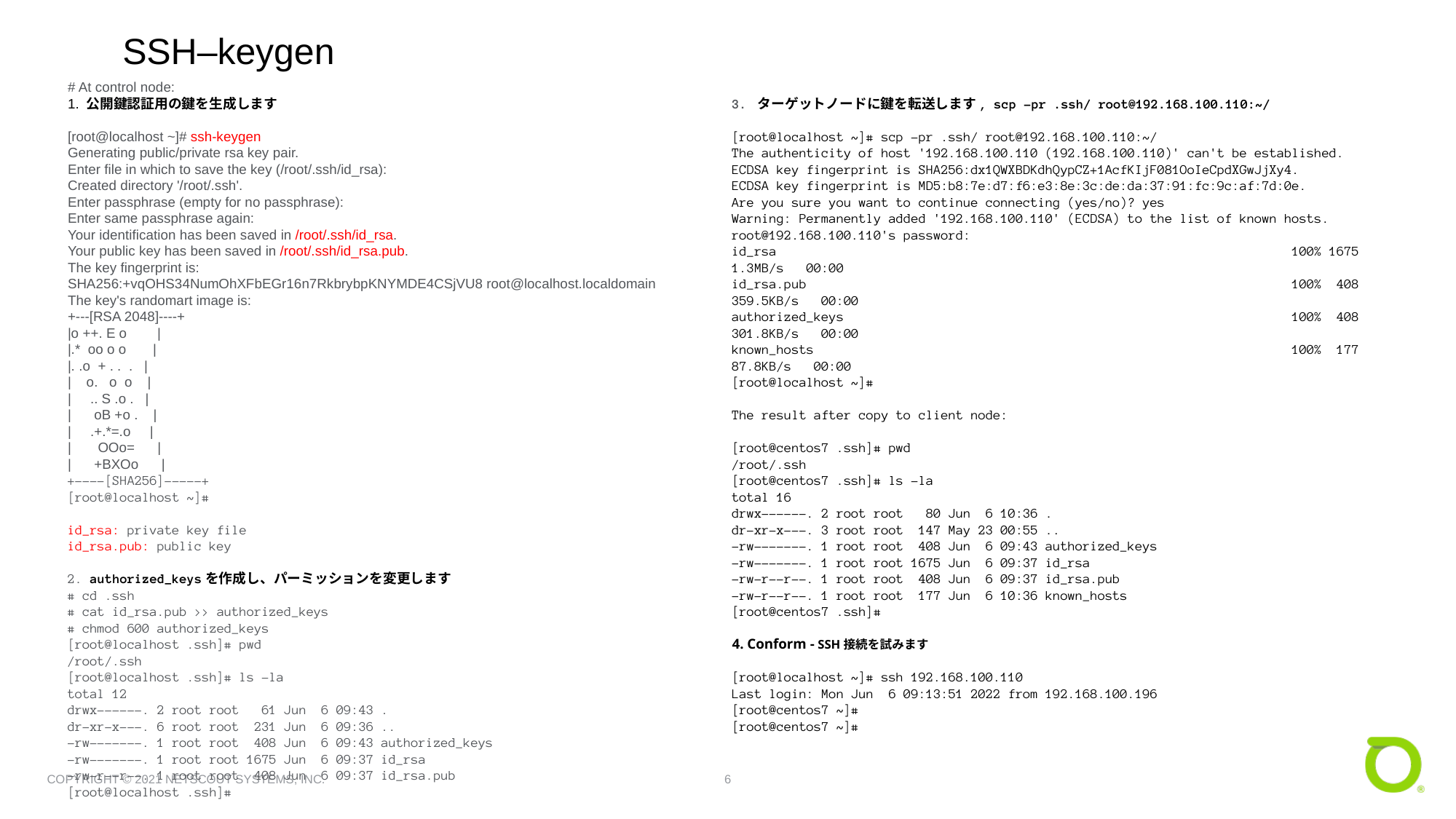

SSH–keygen
# At control node:
1. 公開鍵認証用の鍵を生成します

[root@localhost ~]# ssh-keygen
Generating public/private rsa key pair.
Enter file in which to save the key (/root/.ssh/id_rsa):
Created directory '/root/.ssh'.
Enter passphrase (empty for no passphrase):
Enter same passphrase again:
Your identification has been saved in /root/.ssh/id_rsa.
Your public key has been saved in /root/.ssh/id_rsa.pub.
The key fingerprint is:
SHA256:+vqOHS34NumOhXFbEGr16n7RkbrybpKNYMDE4CSjVU8 root@localhost.localdomain
The key's randomart image is:
+---[RSA 2048]----+
|o ++. E o        |
|.*  oo o o       |
|. .o  + . .  .   |
|    o.   o  o    |
|     .. S .o .   |
|      oB +o .    |
|     .+.*=.o     |
|       OOo=      |
|      +BXOo      |
+----[SHA256]-----+
[root@localhost ~]#

id_rsa: private key file
id_rsa.pub: public key

2. authorized_keysを作成し、パーミッションを変更します
# cd .ssh
# cat id_rsa.pub >> authorized_keys
# chmod 600 authorized_keys
[root@localhost .ssh]# pwd
/root/.ssh
[root@localhost .ssh]# ls -la
total 12
drwx------. 2 root root   61 Jun  6 09:43 .
dr-xr-x---. 6 root root  231 Jun  6 09:36 ..
-rw-------. 1 root root  408 Jun  6 09:43 authorized_keys
-rw-------. 1 root root 1675 Jun  6 09:37 id_rsa
-rw-r--r--. 1 root root  408 Jun  6 09:37 id_rsa.pub
[root@localhost .ssh]#

3. ターゲットノードに鍵を転送します, scp -pr .ssh/ root@192.168.100.110:~/

[root@localhost ~]# scp -pr .ssh/ root@192.168.100.110:~/
The authenticity of host '192.168.100.110 (192.168.100.110)' can't be established.
ECDSA key fingerprint is SHA256:dx1QWXBDKdhQypCZ+1AcfKIjF081OoIeCpdXGwJjXy4.
ECDSA key fingerprint is MD5:b8:7e:d7:f6:e3:8e:3c:de:da:37:91:fc:9c:af:7d:0e.
Are you sure you want to continue connecting (yes/no)? yes
Warning: Permanently added '192.168.100.110' (ECDSA) to the list of known hosts.
root@192.168.100.110's password:
id_rsa                                                                     100% 1675     1.3MB/s   00:00
id_rsa.pub                                                                 100%  408   359.5KB/s   00:00
authorized_keys                                                            100%  408   301.8KB/s   00:00
known_hosts                                                                100%  177    87.8KB/s   00:00
[root@localhost ~]#

The result after copy to client node:

[root@centos7 .ssh]# pwd
/root/.ssh
[root@centos7 .ssh]# ls -la
total 16
drwx------. 2 root root   80 Jun  6 10:36 .
dr-xr-x---. 3 root root  147 May 23 00:55 ..
-rw-------. 1 root root  408 Jun  6 09:43 authorized_keys
-rw-------. 1 root root 1675 Jun  6 09:37 id_rsa
-rw-r--r--. 1 root root  408 Jun  6 09:37 id_rsa.pub
-rw-r--r--. 1 root root  177 Jun  6 10:36 known_hosts
[root@centos7 .ssh]#

4. Conform - SSH接続を試みます

[root@localhost ~]# ssh 192.168.100.110
Last login: Mon Jun  6 09:13:51 2022 from 192.168.100.196
[root@centos7 ~]#
[root@centos7 ~]#